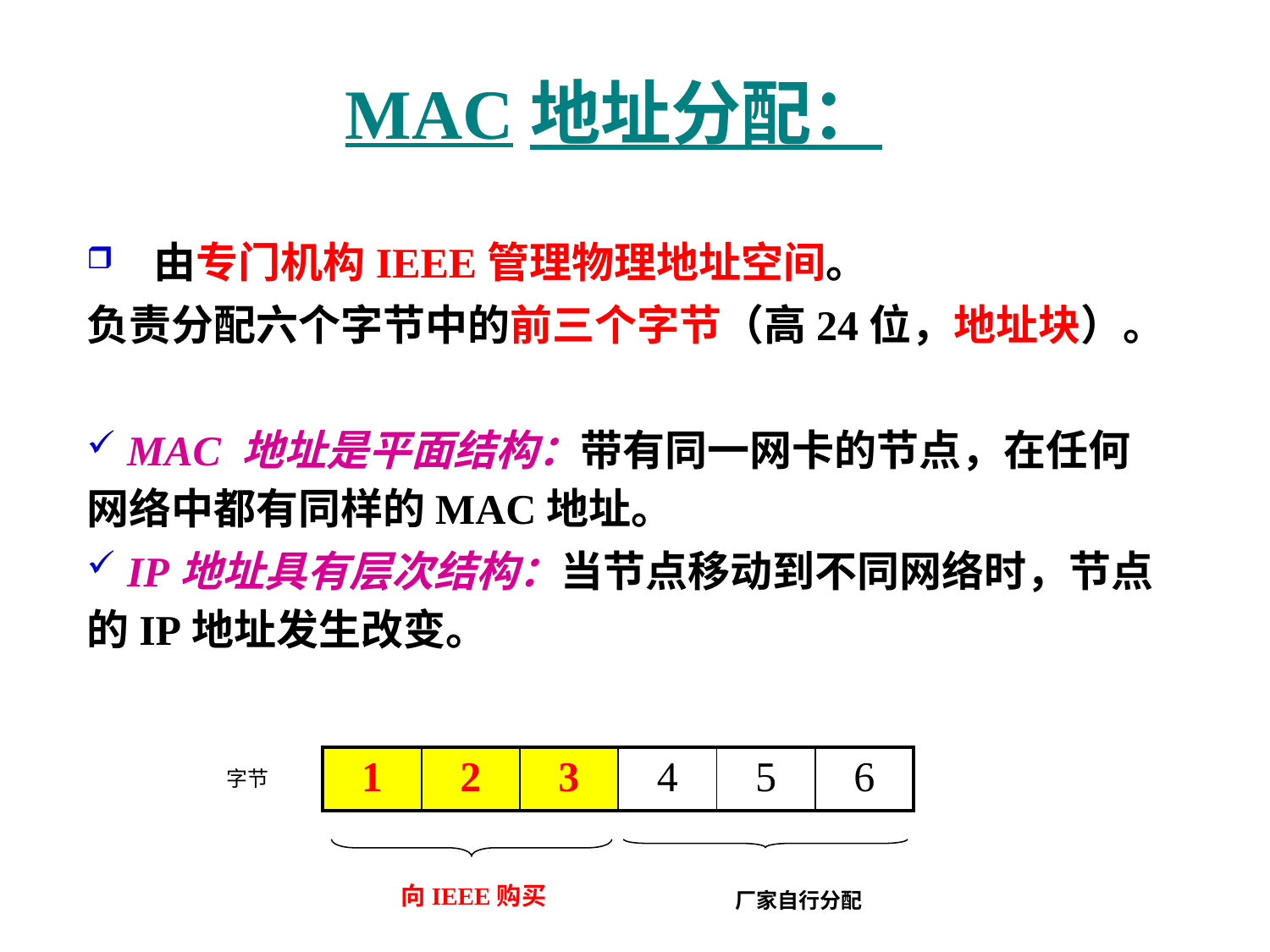

# MAC地址分配：
    由专门机构IEEE管理物理地址空间。
负责分配六个字节中的前三个字节（高24位，地址块）。

 MAC 地址是平面结构：带有同一网卡的节点，在任何网络中都有同样的MAC地址。
 IP地址具有层次结构：当节点移动到不同网络时，节点的IP地址发生改变。

| 1 | 2 | 3 | 4 | 5 | 6 |
| --- | --- | --- | --- | --- | --- |
字节
向IEEE购买
厂家自行分配
92